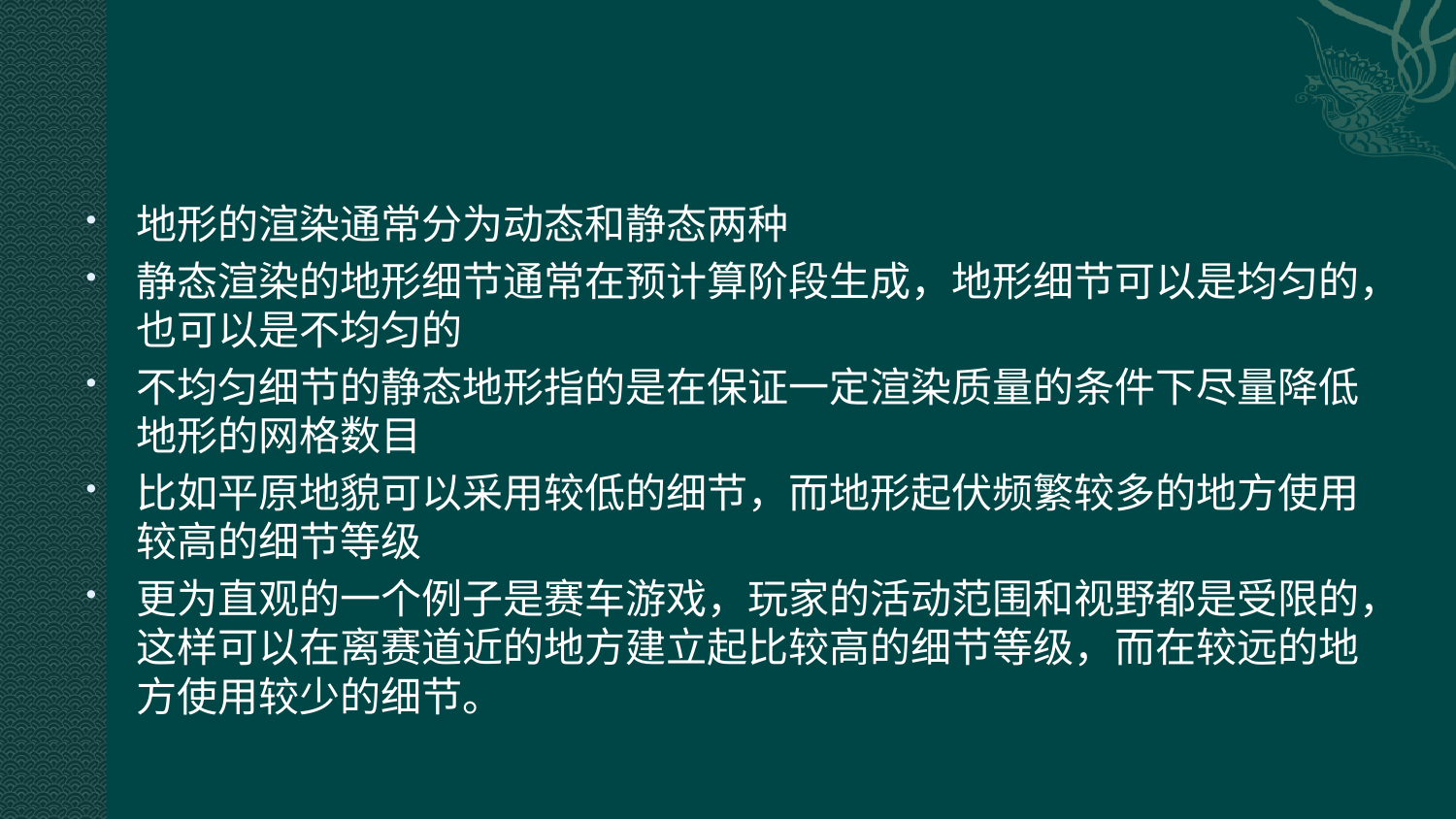

#
地形的渲染通常分为动态和静态两种
静态渲染的地形细节通常在预计算阶段生成，地形细节可以是均匀的，也可以是不均匀的
不均匀细节的静态地形指的是在保证一定渲染质量的条件下尽量降低地形的网格数目
比如平原地貌可以采用较低的细节，而地形起伏频繁较多的地方使用较高的细节等级
更为直观的一个例子是赛车游戏，玩家的活动范围和视野都是受限的，这样可以在离赛道近的地方建立起比较高的细节等级，而在较远的地方使用较少的细节。